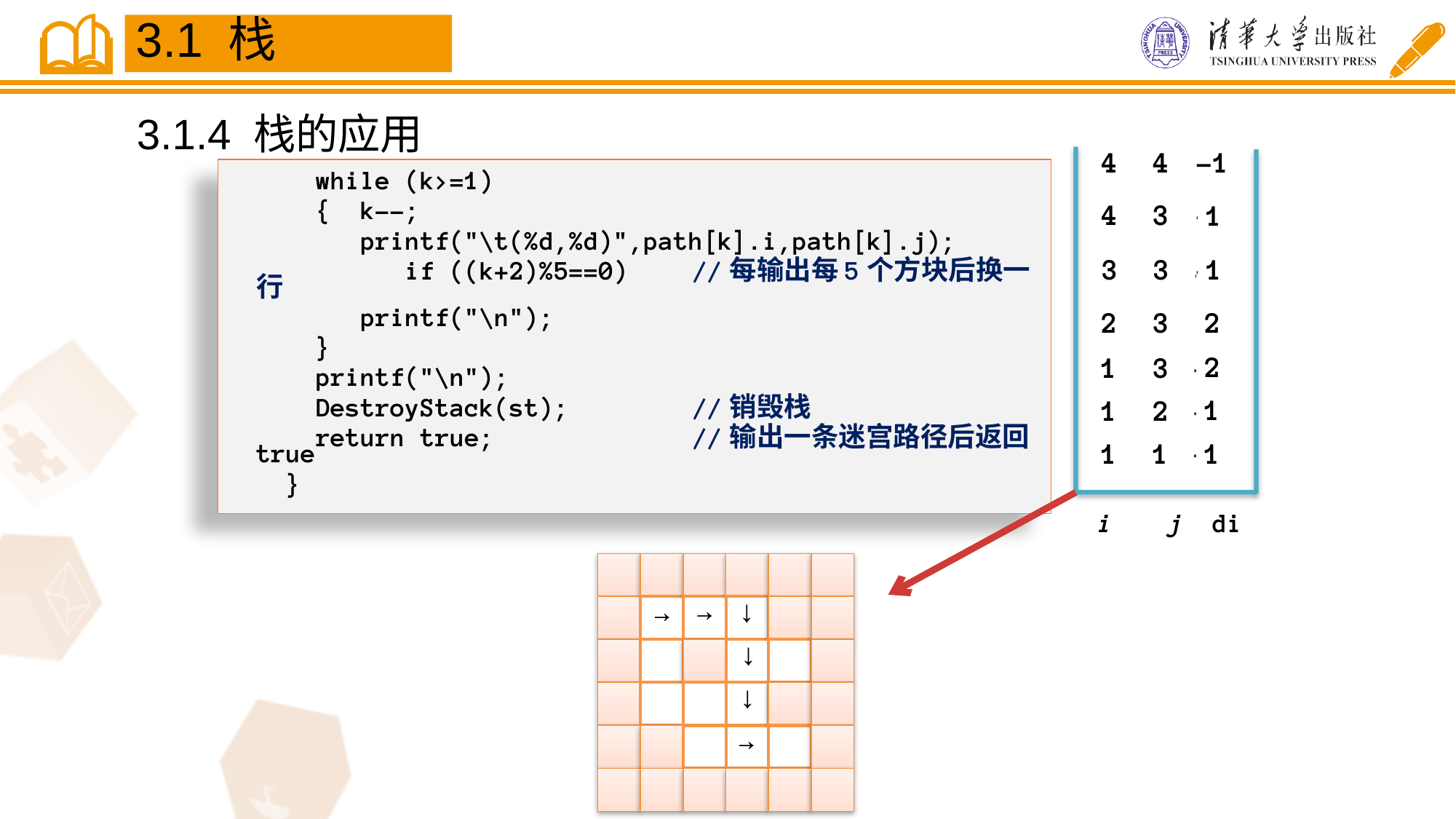

3.1 栈
3.1.4 栈的应用

4
4
-1
4
3
-1
1
3
3
-1
1
2
4
-1
1
-1
2
3
2
2
1
3
-1
1
1
2
-1
-1
1
1
1

i 　j  di
    while (k>=1)
    {  k--;
       printf("\t(%d,%d)",path[k].i,path[k].j);
          if ((k+2)%5==0)  	//每输出每5个方块后换一行
       printf("\n");
    }
    printf("\n");
    DestroyStack(st);    	//销毁栈
    return true;		//输出一条迷宫路径后返回true
  }

→
↓
→

↓

↓

→